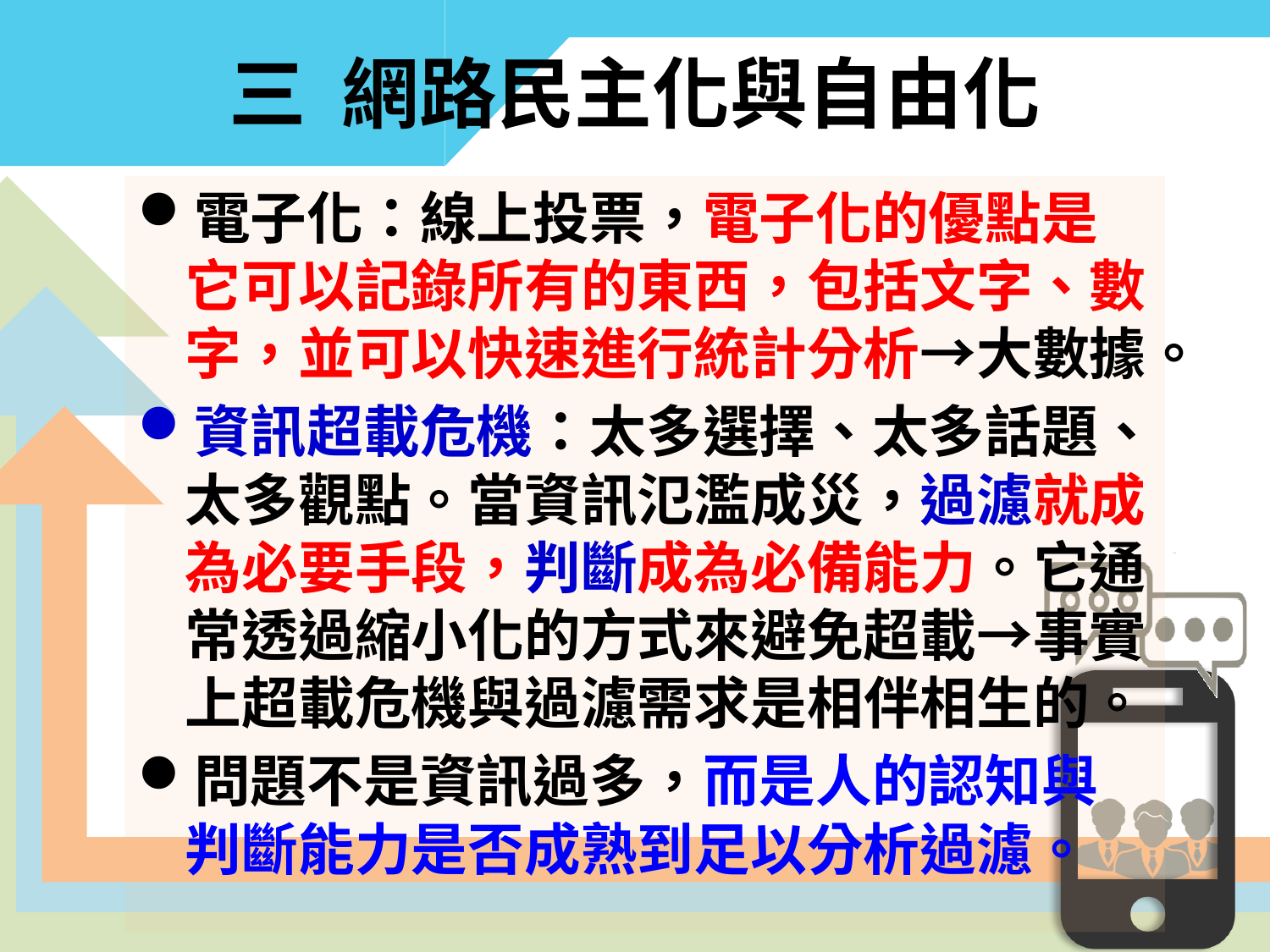

# 三  網路民主化與自由化
電子化：線上投票，電子化的優點是它可以記錄所有的東西，包括文字、數字，並可以快速進行統計分析→大數據。
資訊超載危機：太多選擇、太多話題、太多觀點。當資訊氾濫成災，過濾就成為必要手段，判斷成為必備能力。它通常透過縮小化的方式來避免超載→事實上超載危機與過濾需求是相伴相生的。
問題不是資訊過多，而是人的認知與判斷能力是否成熟到足以分析過濾。